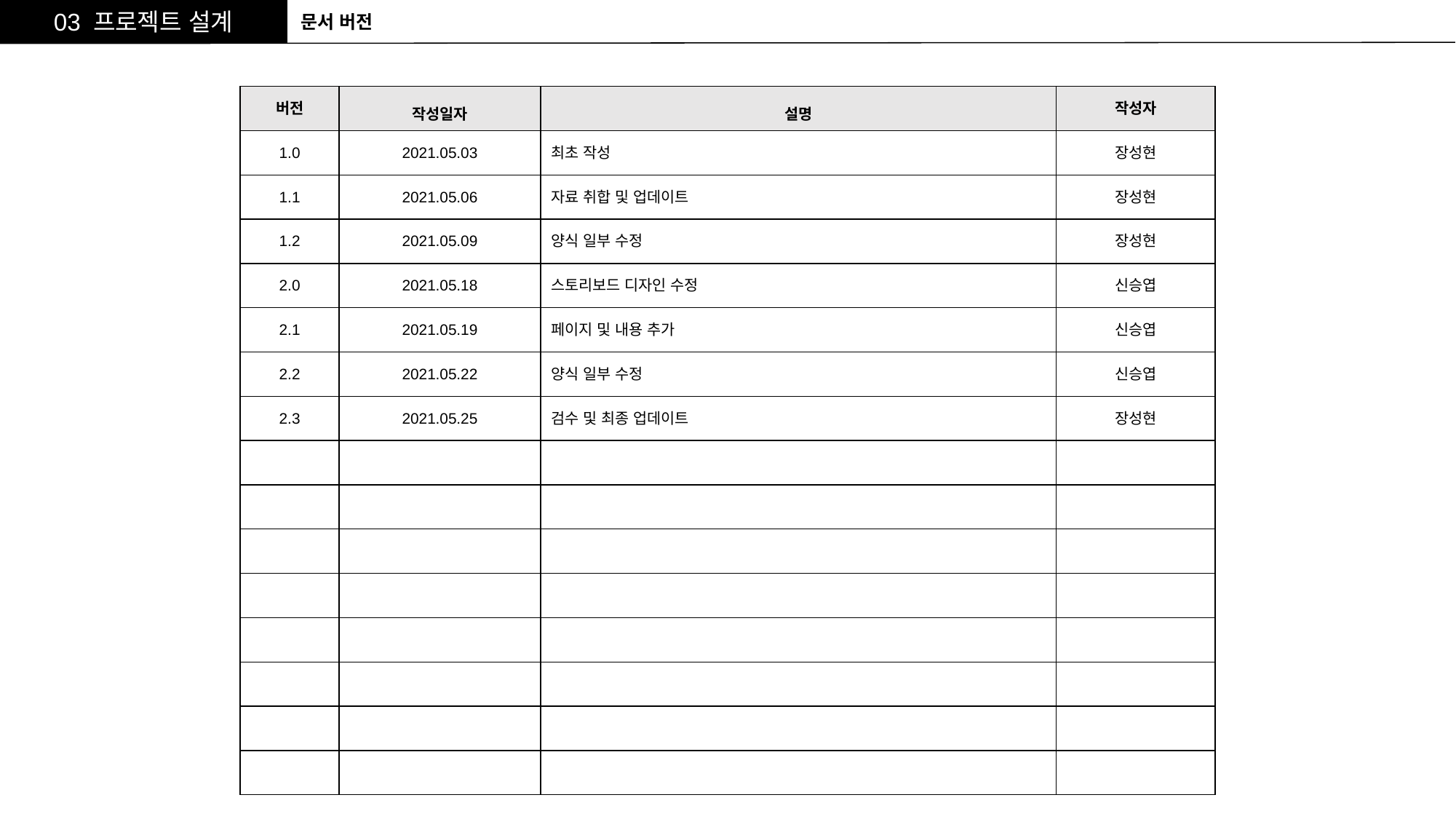

03 프로젝트 설계
문서 버전
| 버전 | 작성일자 | 설명 | 작성자 |
| --- | --- | --- | --- |
| 1.0 | 2021.05.03 | 최초 작성 | 장성현 |
| 1.1 | 2021.05.06 | 자료 취합 및 업데이트 | 장성현 |
| 1.2 | 2021.05.09 | 양식 일부 수정 | 장성현 |
| 2.0 | 2021.05.18 | 스토리보드 디자인 수정 | 신승엽 |
| 2.1 | 2021.05.19 | 페이지 및 내용 추가 | 신승엽 |
| 2.2 | 2021.05.22 | 양식 일부 수정 | 신승엽 |
| 2.3 | 2021.05.25 | 검수 및 최종 업데이트 | 장성현 |
|  |  |  |  |
|  |  |  |  |
|  |  |  |  |
|  |  |  |  |
|  |  |  |  |
|  |  |  |  |
|  |  |  |  |
|  |  |  |  |